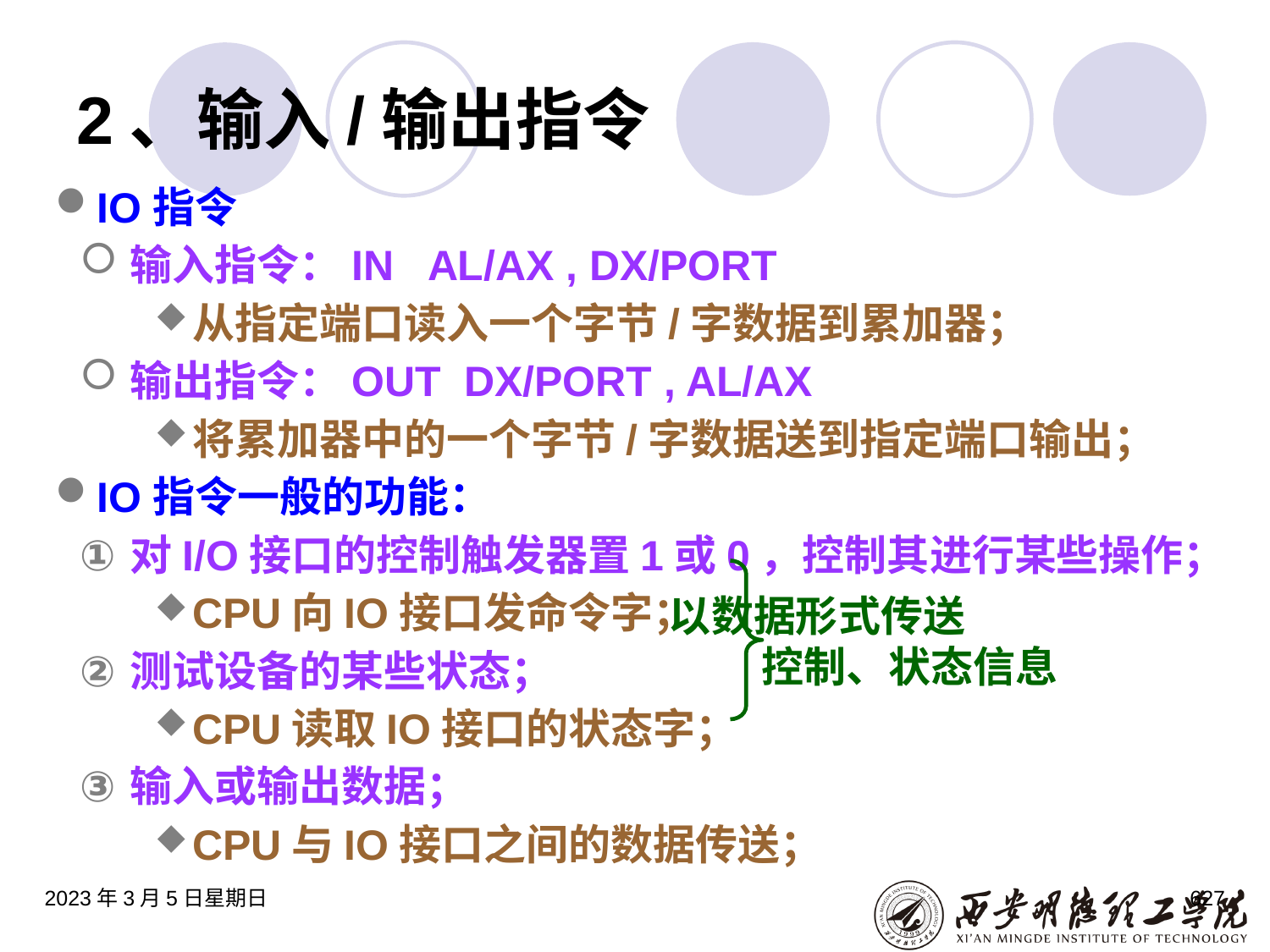

# 2、输入/输出指令
IO指令
输入指令：IN   AL/AX , DX/PORT
从指定端口读入一个字节/字数据到累加器；
输出指令：OUT  DX/PORT , AL/AX
将累加器中的一个字节/字数据送到指定端口输出；
IO指令一般的功能：
对I/O接口的控制触发器置1或0，控制其进行某些操作；
CPU向IO接口发命令字；
测试设备的某些状态；
CPU读取IO接口的状态字；
输入或输出数据；
CPU与IO接口之间的数据传送；
                以数据形式传送
控制、状态信息
2023年3月5日星期日
627